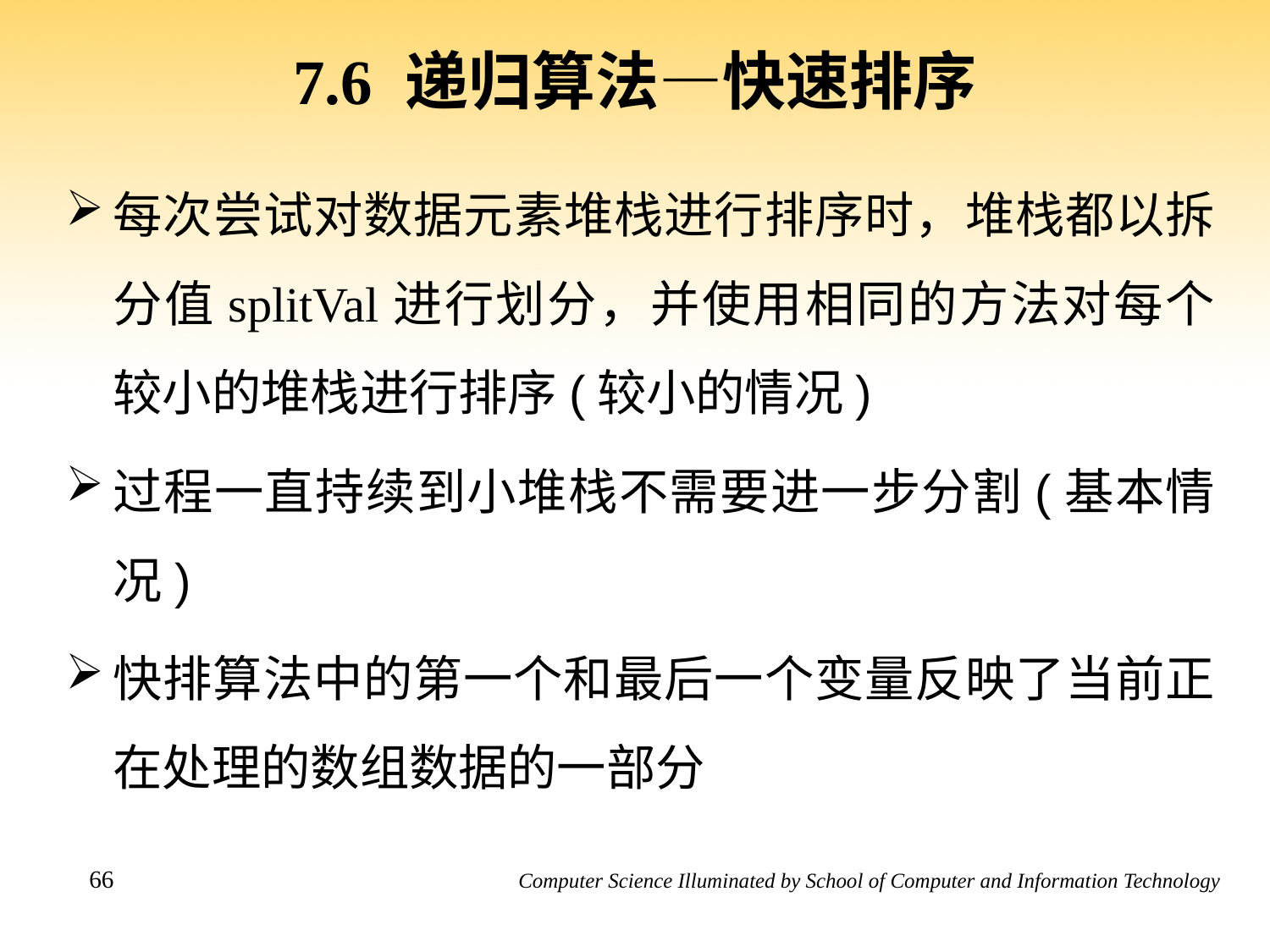

# 7.6 递归算法—快速排序
每次尝试对数据元素堆栈进行排序时，堆栈都以拆分值splitVal进行划分，并使用相同的方法对每个较小的堆栈进行排序(较小的情况)
过程一直持续到小堆栈不需要进一步分割(基本情况)
快排算法中的第一个和最后一个变量反映了当前正在处理的数组数据的一部分
66